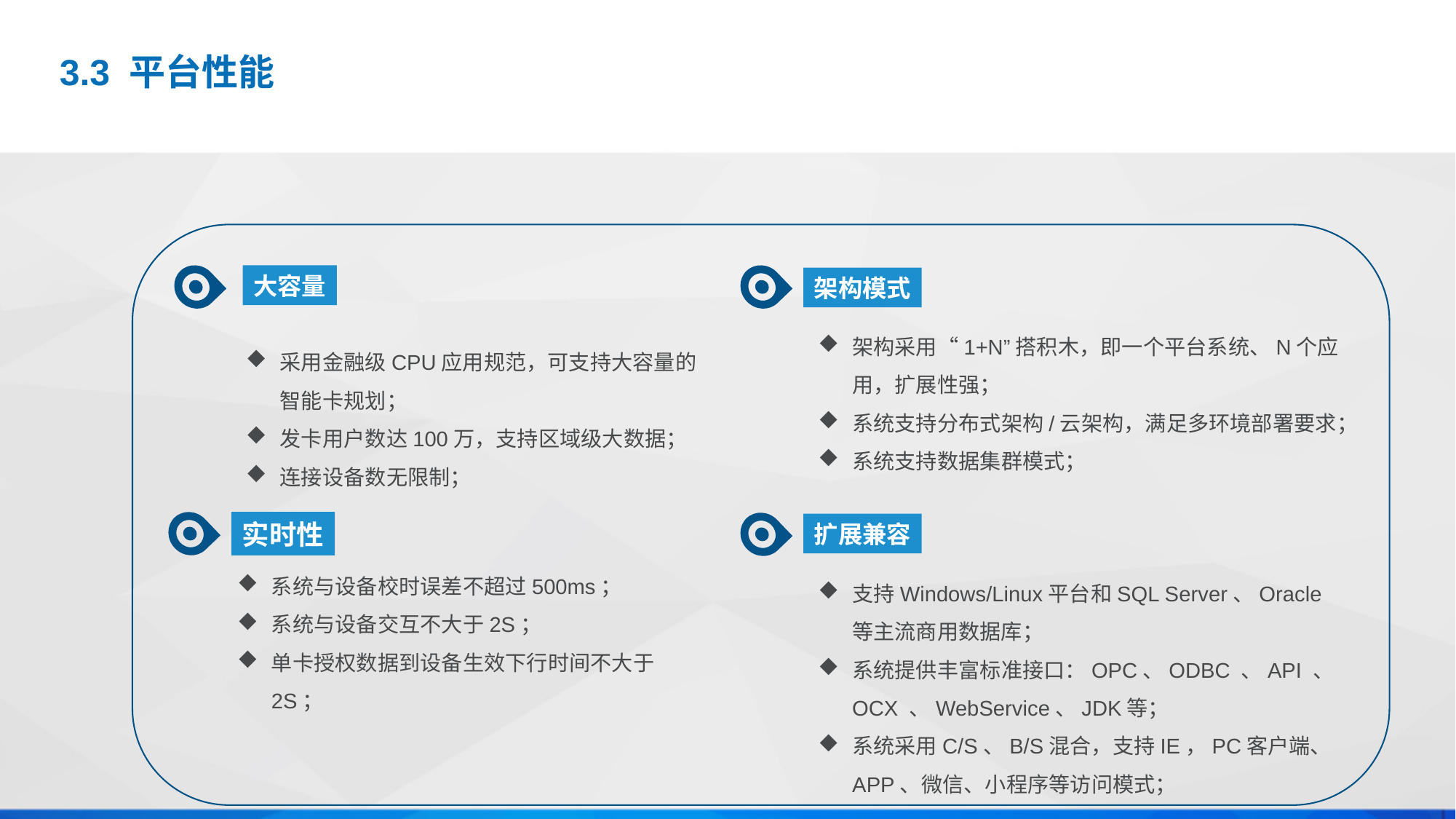

3.3 平台性能

大容量
采用金融级CPU应用规范，可支持大容量的智能卡规划；
发卡用户数达100万，支持区域级大数据；
连接设备数无限制；
架构模式
架构采用“1+N”搭积木，即一个平台系统、N个应用，扩展性强；
系统支持分布式架构/云架构，满足多环境部署要求；
系统支持数据集群模式；

系统与设备校时误差不超过500ms；
系统与设备交互不大于2S；
单卡授权数据到设备生效下行时间不大于2S；
实时性
扩展兼容
支持Windows/Linux平台和SQL Server、Oracle等主流商用数据库；
系统提供丰富标准接口：OPC、ODBC 、API 、OCX 、WebService、JDK等；
系统采用C/S、B/S混合，支持IE，PC客户端、APP、微信、小程序等访问模式；